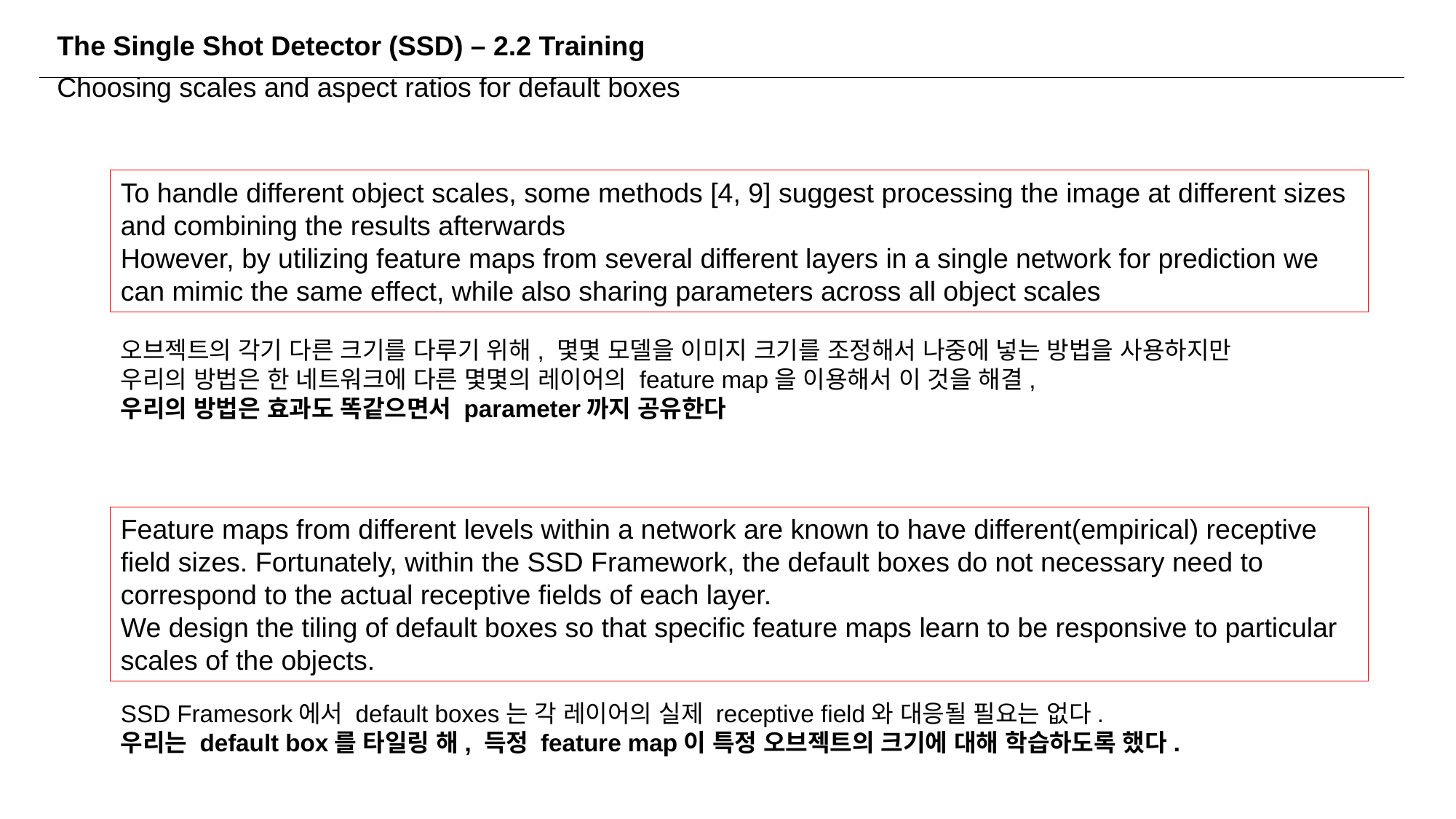

The Single Shot Detector (SSD) – 2.2 Training
Choosing scales and aspect ratios for default boxes
To handle different object scales, some methods [4, 9] suggest processing the image at different sizes and combining the results afterwards
However, by utilizing feature maps from several different layers in a single network for prediction we can mimic the same effect, while also sharing parameters across all object scales
오브젝트의 각기 다른 크기를 다루기 위해, 몇몇 모델을 이미지 크기를 조정해서 나중에 넣는 방법을 사용하지만
우리의 방법은 한 네트워크에 다른 몇몇의 레이어의 feature map을 이용해서 이 것을 해결,
우리의 방법은 효과도 똑같으면서 parameter까지 공유한다
Feature maps from different levels within a network are known to have different(empirical) receptive field sizes. Fortunately, within the SSD Framework, the default boxes do not necessary need to correspond to the actual receptive fields of each layer.
We design the tiling of default boxes so that specific feature maps learn to be responsive to particular scales of the objects.
SSD Framesork에서 default boxes는 각 레이어의 실제 receptive field와 대응될 필요는 없다.
우리는 default box를 타일링 해, 득정 feature map이 특정 오브젝트의 크기에 대해 학습하도록 했다.